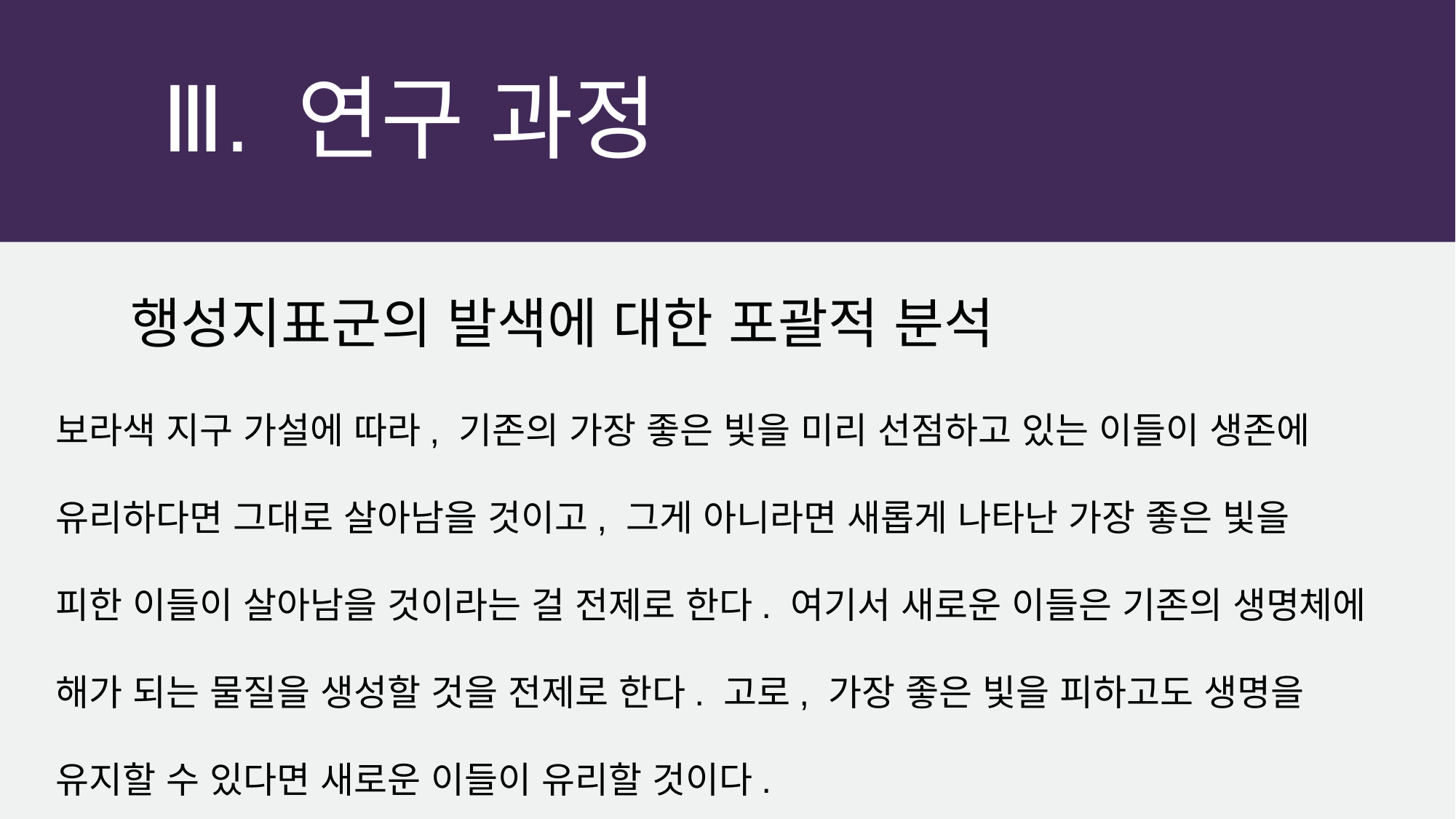

Ⅲ. 연구 과정
행성지표군의 발색에 대한 포괄적 분석
보라색 지구 가설에 따라, 기존의 가장 좋은 빛을 미리 선점하고 있는 이들이 생존에
유리하다면 그대로 살아남을 것이고, 그게 아니라면 새롭게 나타난 가장 좋은 빛을
피한 이들이 살아남을 것이라는 걸 전제로 한다. 여기서 새로운 이들은 기존의 생명체에
해가 되는 물질을 생성할 것을 전제로 한다. 고로, 가장 좋은 빛을 피하고도 생명을
유지할 수 있다면 새로운 이들이 유리할 것이다.